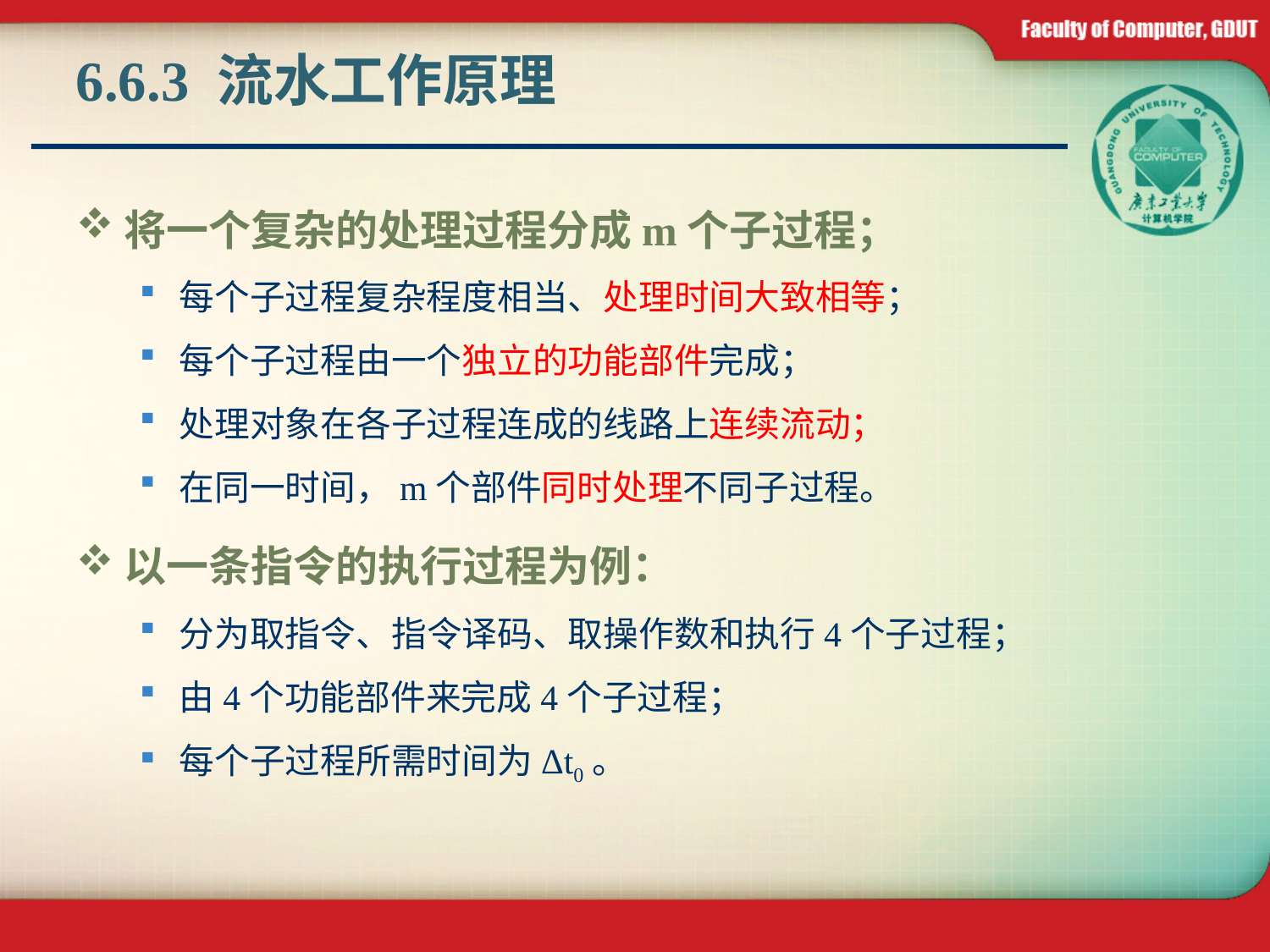

# 6.6.3 流水工作原理
将一个复杂的处理过程分成m个子过程；
每个子过程复杂程度相当、处理时间大致相等；
每个子过程由一个独立的功能部件完成；
处理对象在各子过程连成的线路上连续流动；
在同一时间，m个部件同时处理不同子过程。
以一条指令的执行过程为例：
分为取指令、指令译码、取操作数和执行4个子过程；
由4个功能部件来完成4个子过程；
每个子过程所需时间为Δt0。